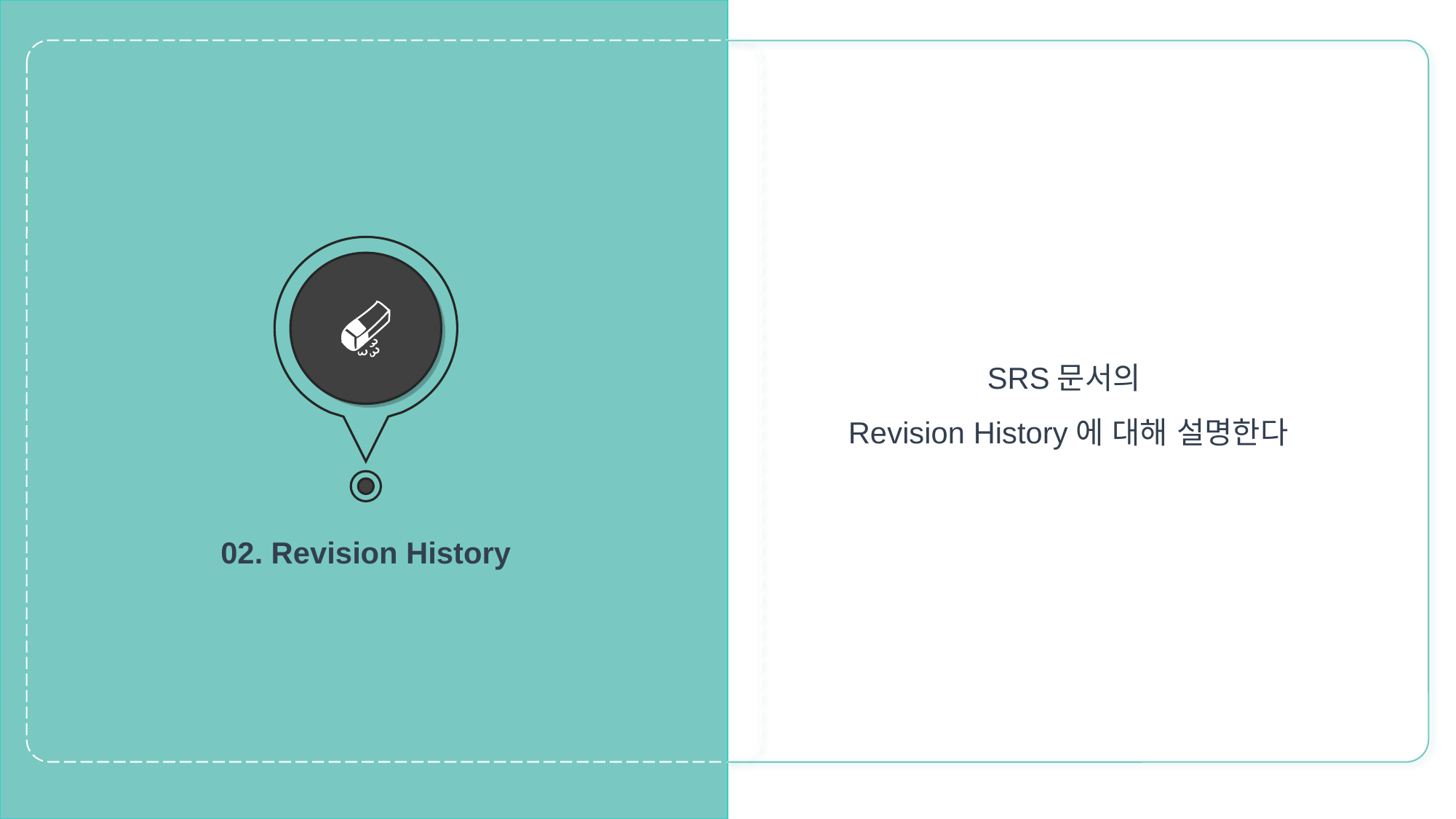

02. Revision History
SRS문서의
Revision History에 대해 설명한다